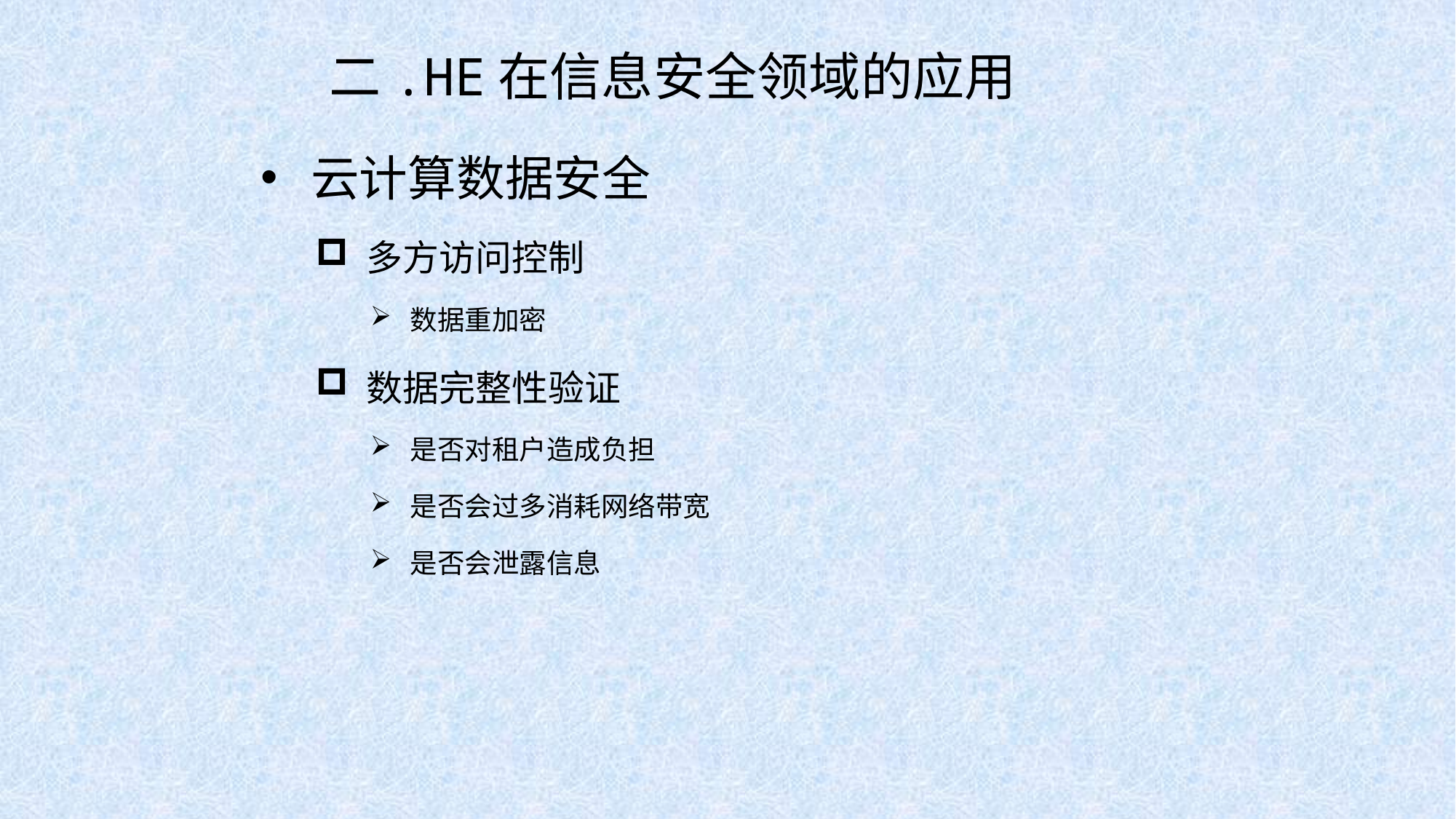

# 二.HE在信息安全领域的应用
 云计算数据安全
 多方访问控制
 数据重加密
 数据完整性验证
 是否对租户造成负担
 是否会过多消耗网络带宽
 是否会泄露信息